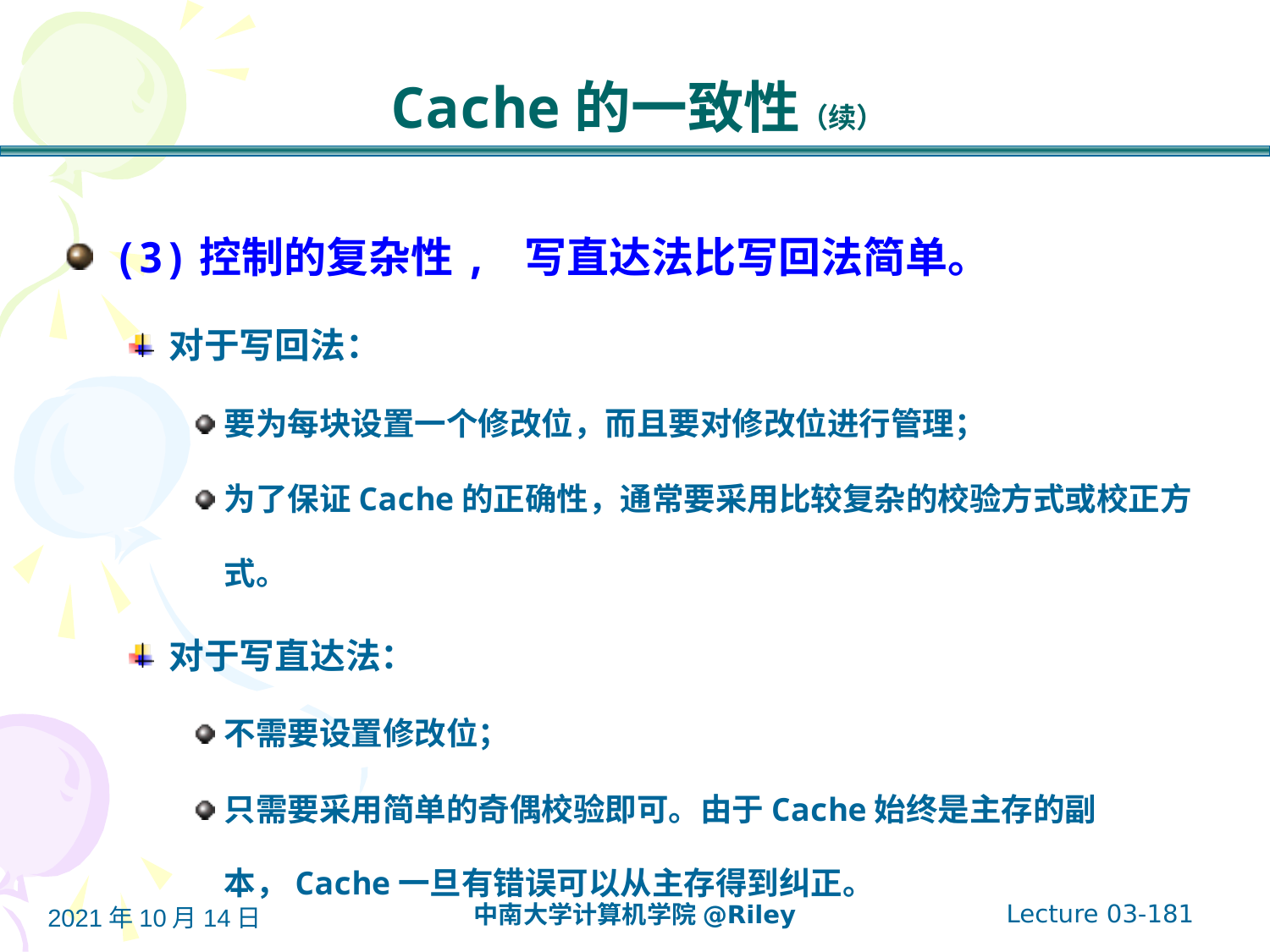

# Cache的一致性（续）
(3)控制的复杂性, 写直达法比写回法简单。
对于写回法：
要为每块设置一个修改位，而且要对修改位进行管理；
为了保证Cache的正确性，通常要采用比较复杂的校验方式或校正方式。
对于写直达法：
不需要设置修改位；
只需要采用简单的奇偶校验即可。由于Cache始终是主存的副本，Cache一旦有错误可以从主存得到纠正。
Lecture 03-181
中南大学计算机学院@Riley
2021年10月14日